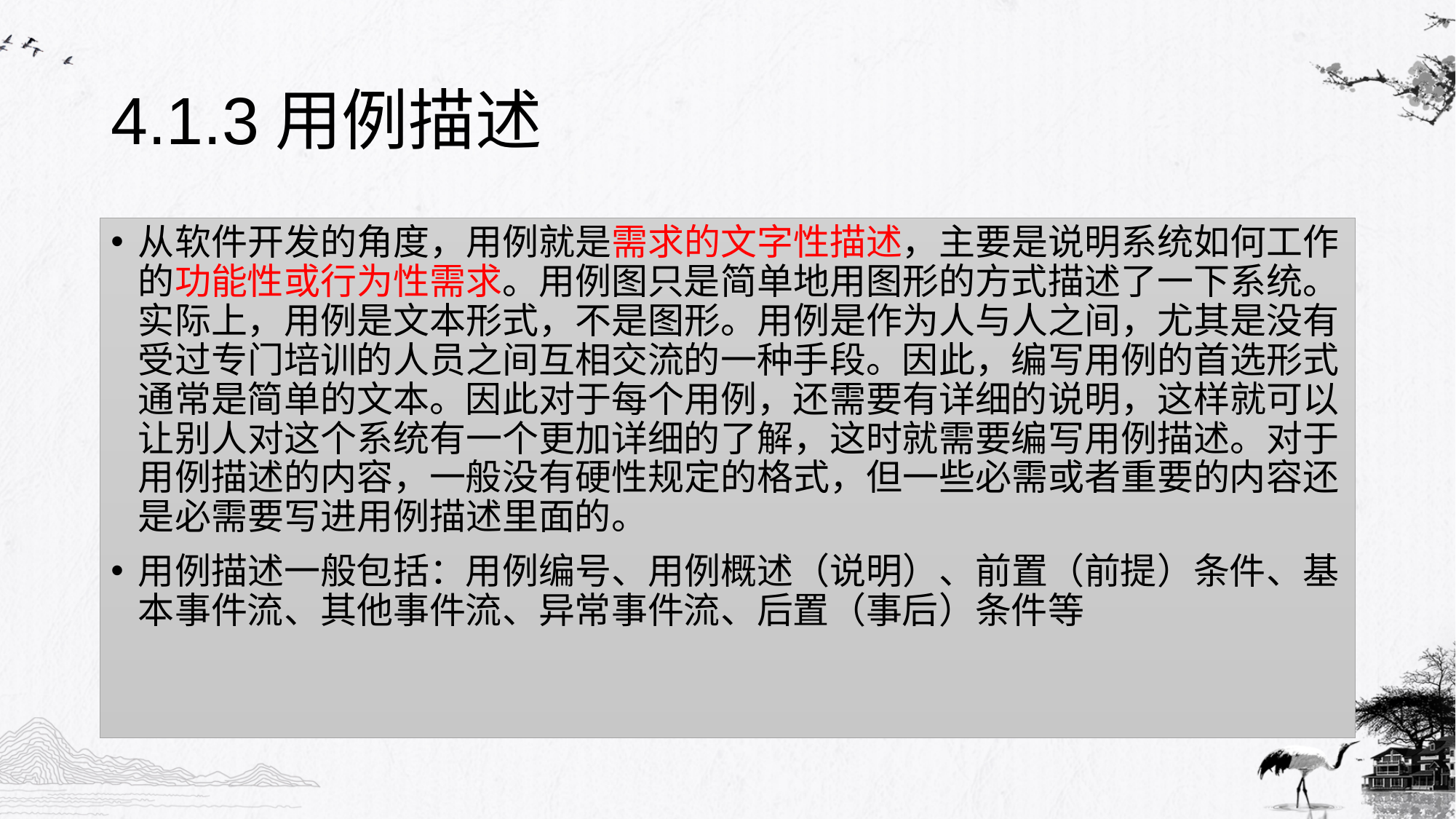

# 4.1.3用例描述
从软件开发的角度，用例就是需求的文字性描述，主要是说明系统如何工作的功能性或行为性需求。用例图只是简单地用图形的方式描述了一下系统。实际上，用例是文本形式，不是图形。用例是作为人与人之间，尤其是没有受过专门培训的人员之间互相交流的一种手段。因此，编写用例的首选形式通常是简单的文本。因此对于每个用例，还需要有详细的说明，这样就可以让别人对这个系统有一个更加详细的了解，这时就需要编写用例描述。对于用例描述的内容，一般没有硬性规定的格式，但一些必需或者重要的内容还是必需要写进用例描述里面的。
用例描述一般包括：用例编号、用例概述（说明）、前置（前提）条件、基本事件流、其他事件流、异常事件流、后置（事后）条件等